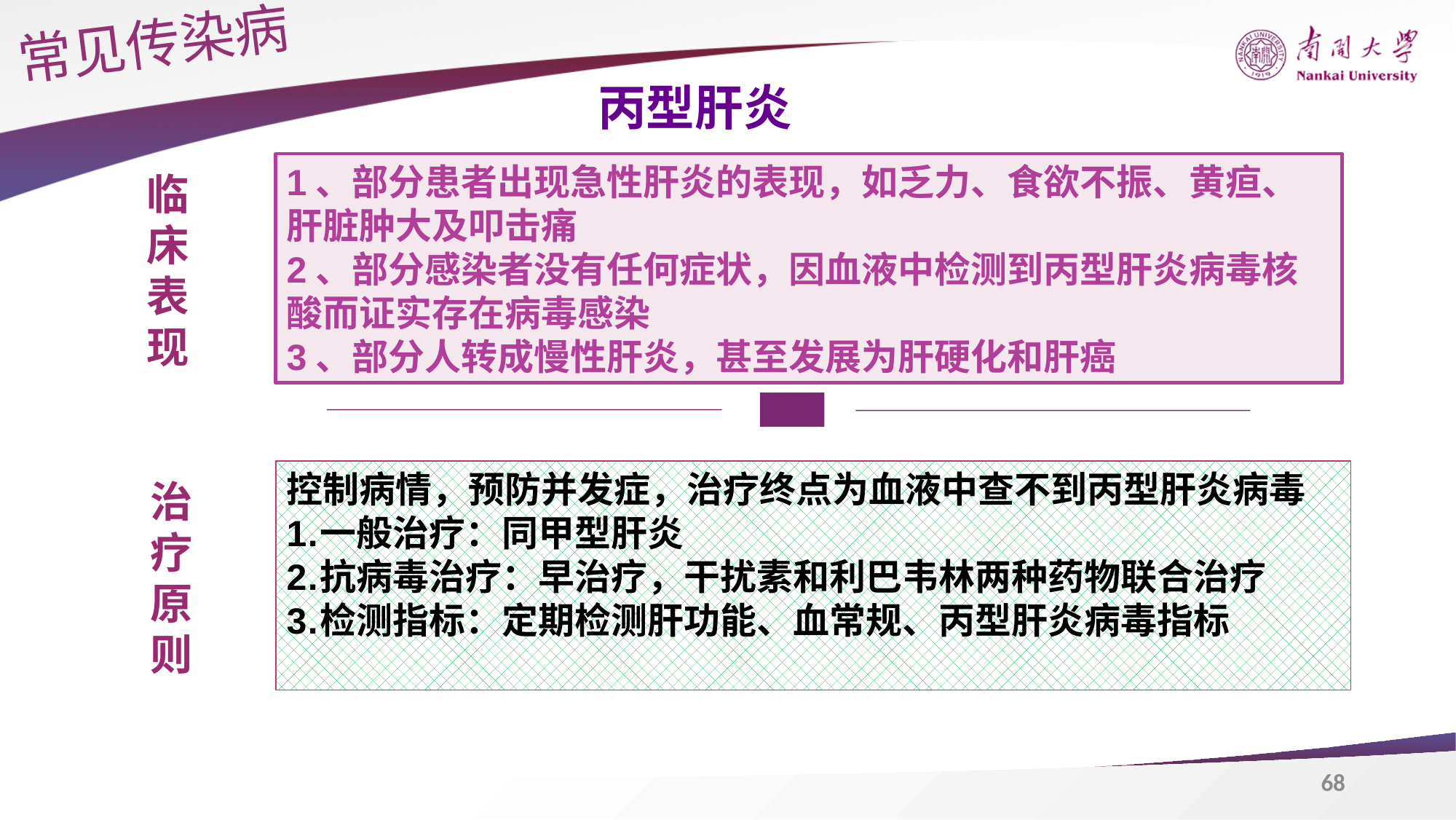

常见传染病
丙型肝炎
1、部分患者出现急性肝炎的表现，如乏力、食欲不振、黄疸、肝脏肿大及叩击痛
2、部分感染者没有任何症状，因血液中检测到丙型肝炎病毒核酸而证实存在病毒感染
3、部分人转成慢性肝炎，甚至发展为肝硬化和肝癌
临
床
表
现

控制病情，预防并发症，治疗终点为血液中查不到丙型肝炎病毒
一般治疗：同甲型肝炎
抗病毒治疗：早治疗，干扰素和利巴韦林两种药物联合治疗
检测指标：定期检测肝功能、血常规、丙型肝炎病毒指标

治
疗
原
则
68